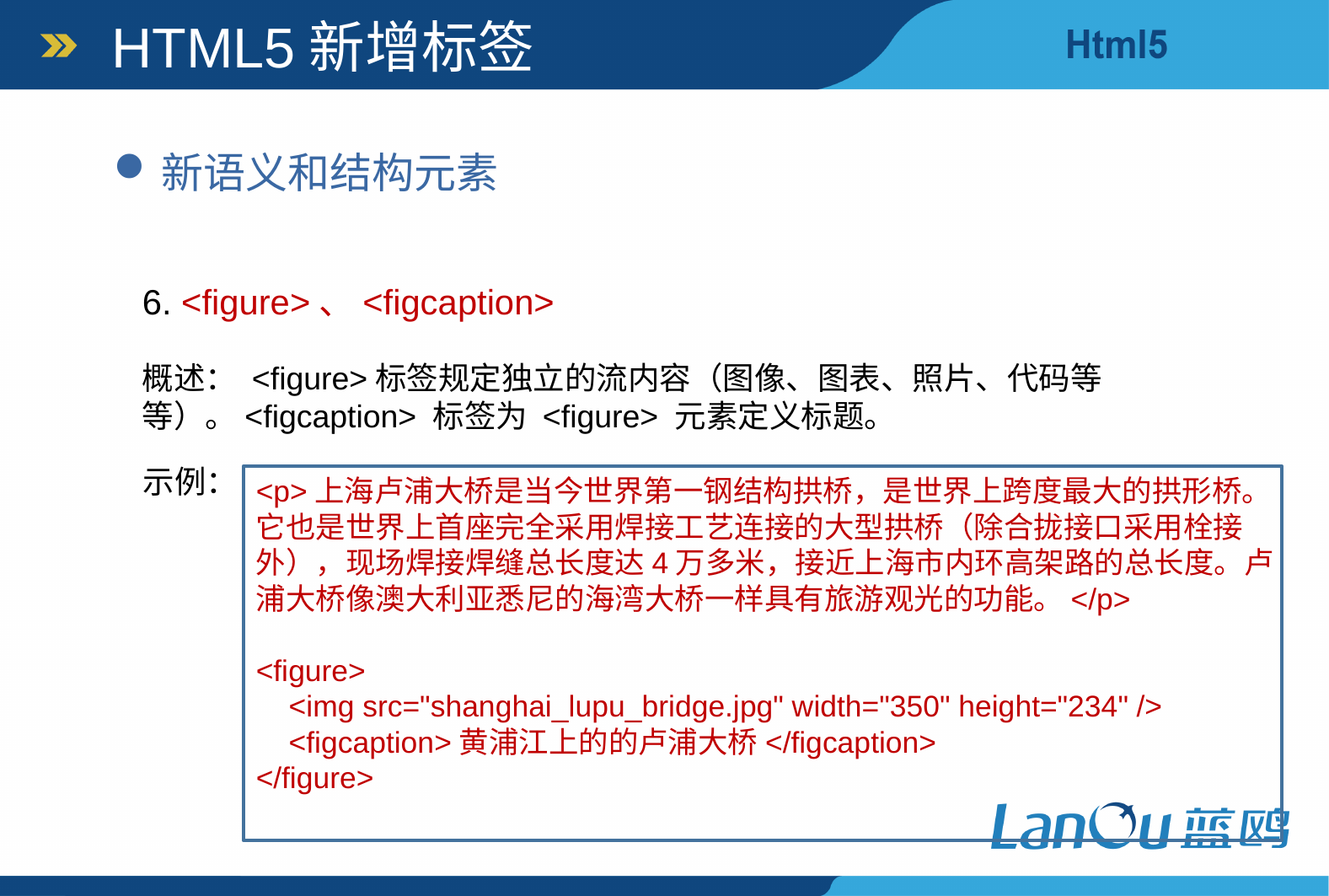

HTML5新增标签
新语义和结构元素

6. <figure>、<figcaption>
概述： <figure>标签规定独立的流内容（图像、图表、照片、代码等等）。<figcaption> 标签为 <figure> 元素定义标题。
示例：
<p>上海卢浦大桥是当今世界第一钢结构拱桥，是世界上跨度最大的拱形桥。它也是世界上首座完全采用焊接工艺连接的大型拱桥（除合拢接口采用栓接外），现场焊接焊缝总长度达4万多米，接近上海市内环高架路的总长度。卢浦大桥像澳大利亚悉尼的海湾大桥一样具有旅游观光的功能。</p>

<figure>
    <img src="shanghai_lupu_bridge.jpg" width="350" height="234" />
    <figcaption>黄浦江上的的卢浦大桥</figcaption>
</figure>